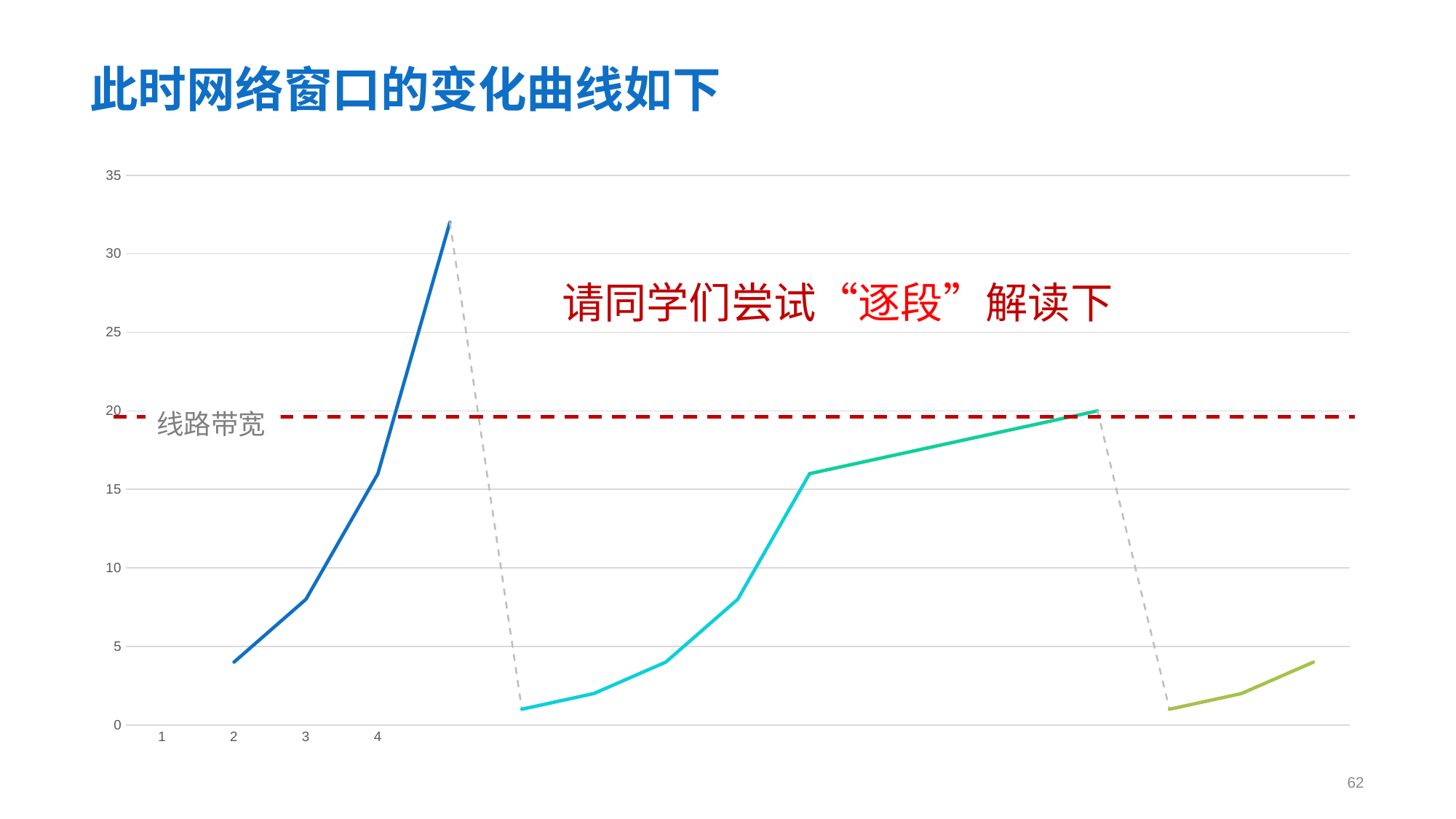

# 此时网络窗口的变化曲线如下

### Chart

| Category |  |  |  |  |  |  |
|---|---|---|---|---|---|---|
请同学们尝试“逐段”解读下
线路带宽
62